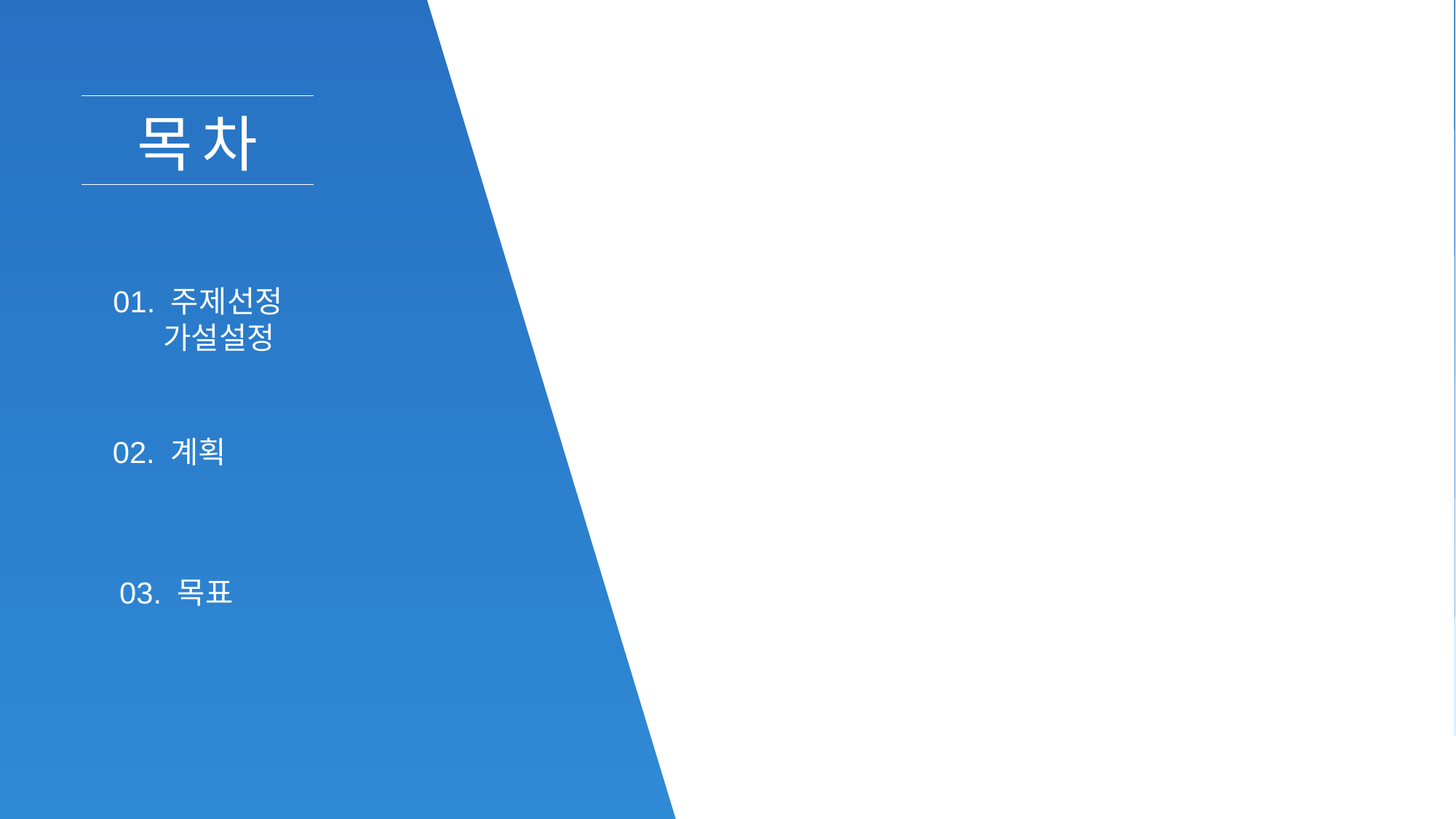

목차
01. 주제선정
     가설설정

02. 계획

03. 목표